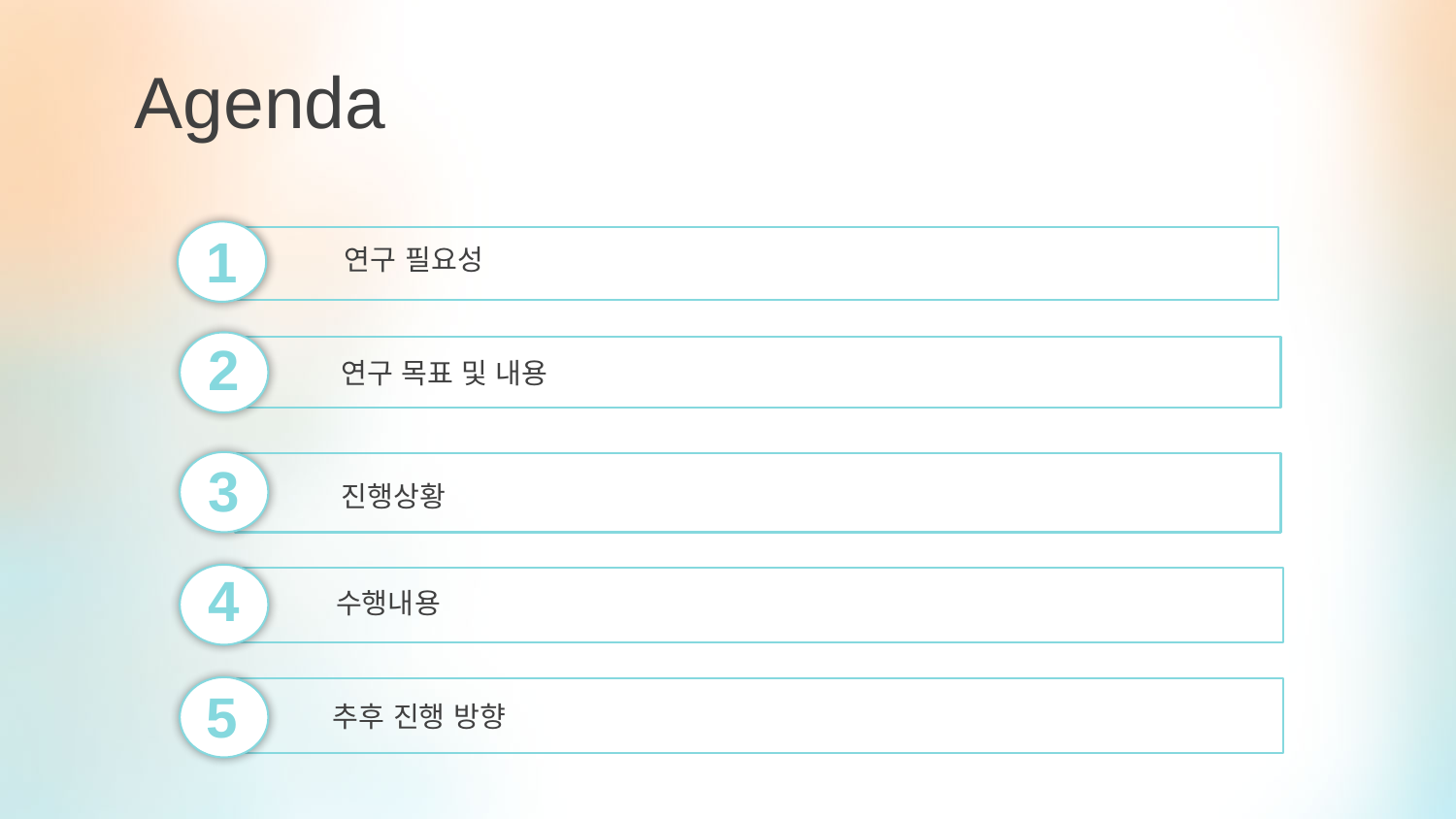

Agenda
1

연구 필요성
2

연구 목표 및 내용
3

진행상황
4

수행내용
5

추후 진행 방향